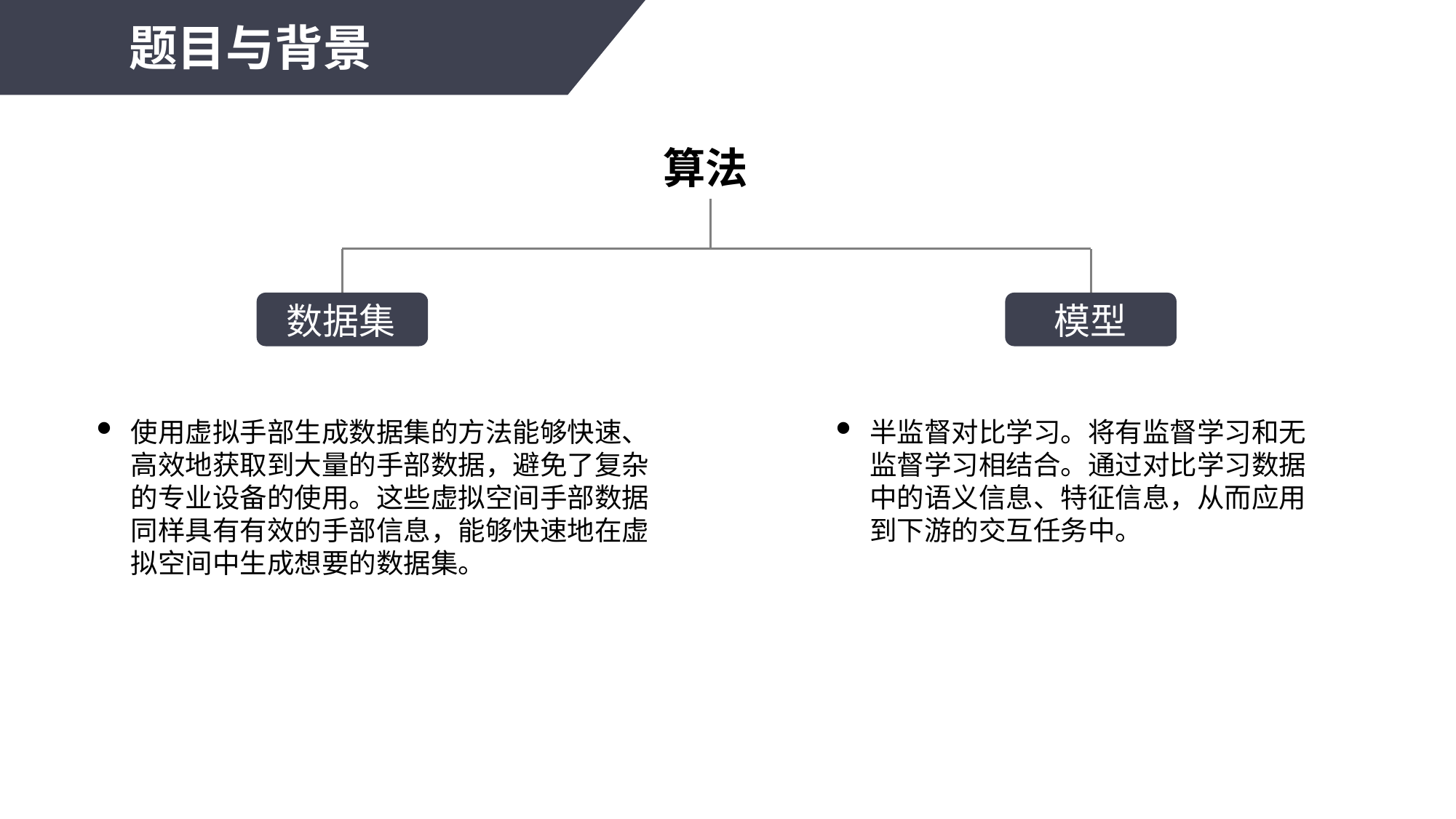

题目与背景
算法

数据集

模型
使用虚拟手部生成数据集的方法能够快速、高效地获取到大量的手部数据，避免了复杂的专业设备的使用。这些虚拟空间手部数据同样具有有效的手部信息，能够快速地在虚拟空间中生成想要的数据集。
半监督对比学习。将有监督学习和无监督学习相结合。通过对比学习数据中的语义信息、特征信息，从而应用到下游的交互任务中。